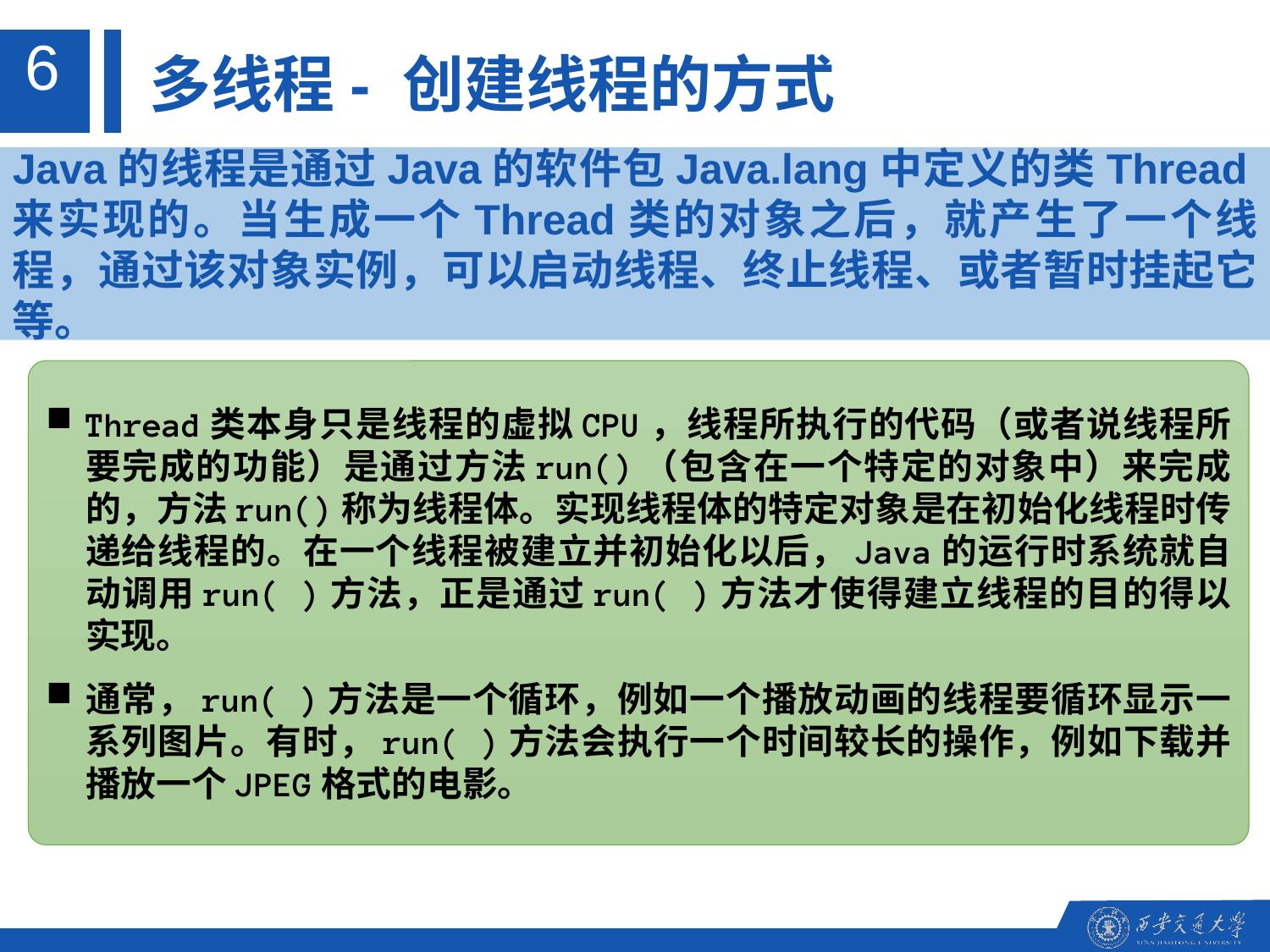

6
多线程- 创建线程的方式

Java的线程是通过Java的软件包Java.lang中定义的类Thread来实现的。当生成一个Thread类的对象之后，就产生了一个线程，通过该对象实例，可以启动线程、终止线程、或者暂时挂起它等。
Thread类本身只是线程的虚拟CPU，线程所执行的代码（或者说线程所要完成的功能）是通过方法run()（包含在一个特定的对象中）来完成的，方法run()称为线程体。实现线程体的特定对象是在初始化线程时传递给线程的。在一个线程被建立并初始化以后，Java的运行时系统就自动调用run( )方法，正是通过run( )方法才使得建立线程的目的得以实现。
通常，run( )方法是一个循环，例如一个播放动画的线程要循环显示一系列图片。有时，run( )方法会执行一个时间较长的操作，例如下载并播放一个JPEG格式的电影。